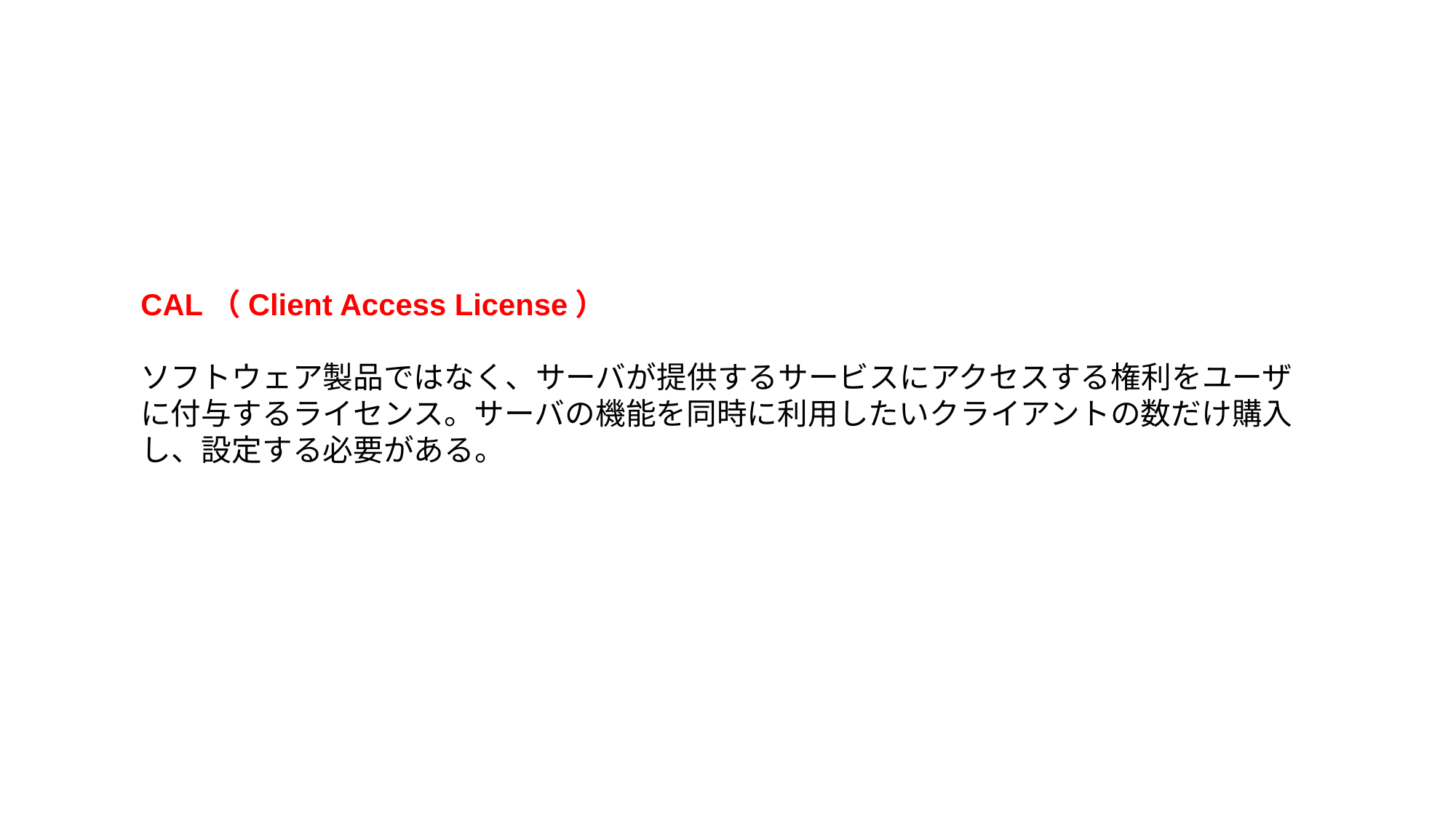

CAL（Client Access License）

ソフトウェア製品ではなく、サーバが提供するサービスにアクセスする権利をユーザに付与するライセンス。サーバの機能を同時に利用したいクライアントの数だけ購入し、設定する必要がある。